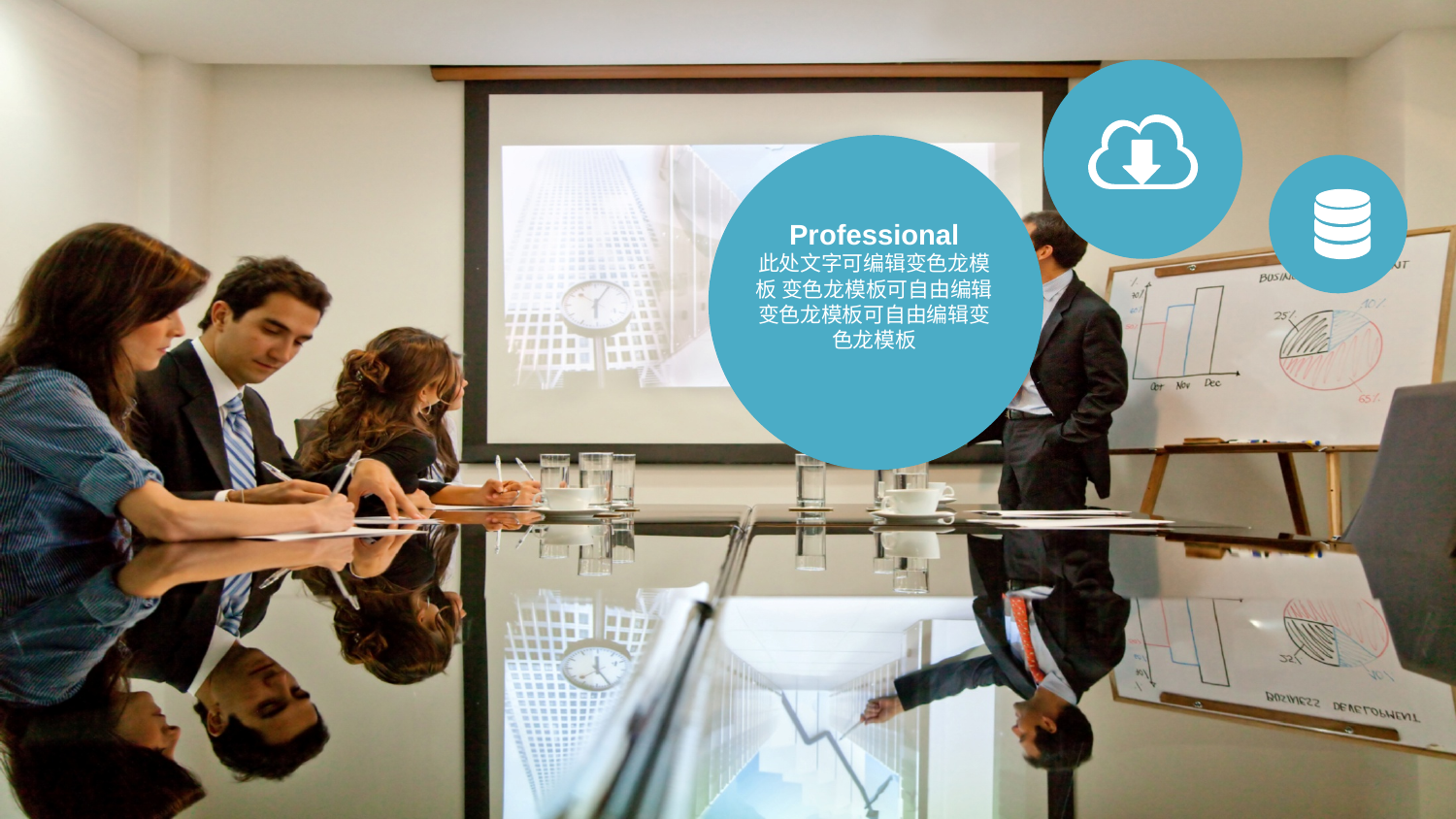

Professional
此处文字可编辑变色龙模板 变色龙模板可自由编辑变色龙模板可自由编辑变色龙模板